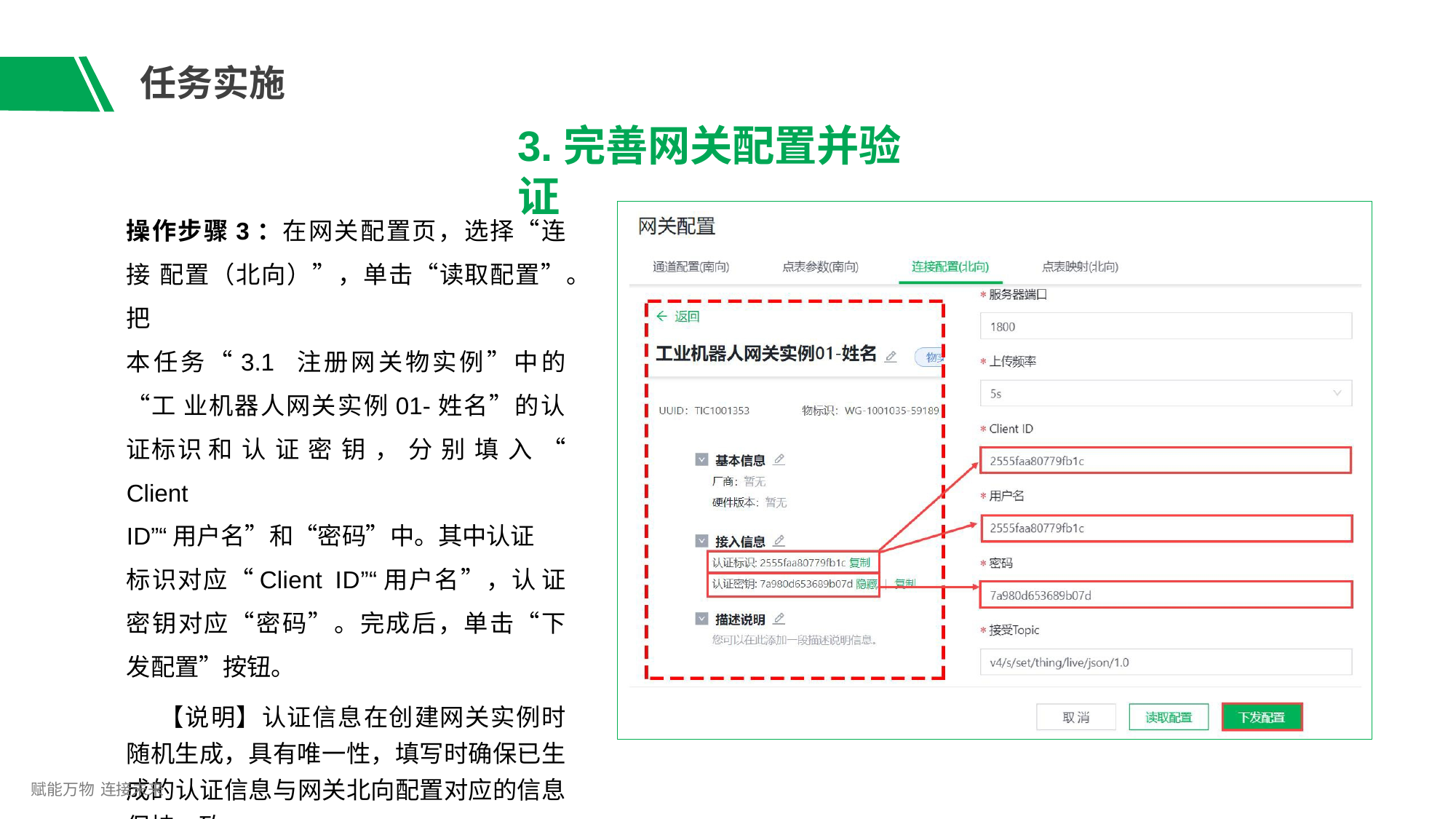

# 任务实施
3.完善网关配置并验证
操作步骤3：在网关配置页，选择“连接 配置（北向）”，单击“读取配置”。把
本任务“3.1 注册网关物实例”中的“工 业机器人网关实例01-姓名”的认证标识 和 认 证 密 钥 ， 分 别 填 入 “ Client
ID”“用户名”和“密码”中。其中认证
标识对应“Client ID”“用户名”，认 证密钥对应“密码”。完成后，单击“下 发配置”按钮。
【说明】认证信息在创建网关实例时 随机生成，具有唯一性，填写时确保已生 成的认证信息与网关北向配置对应的信息 保持一致。

赋能万物 连接未来